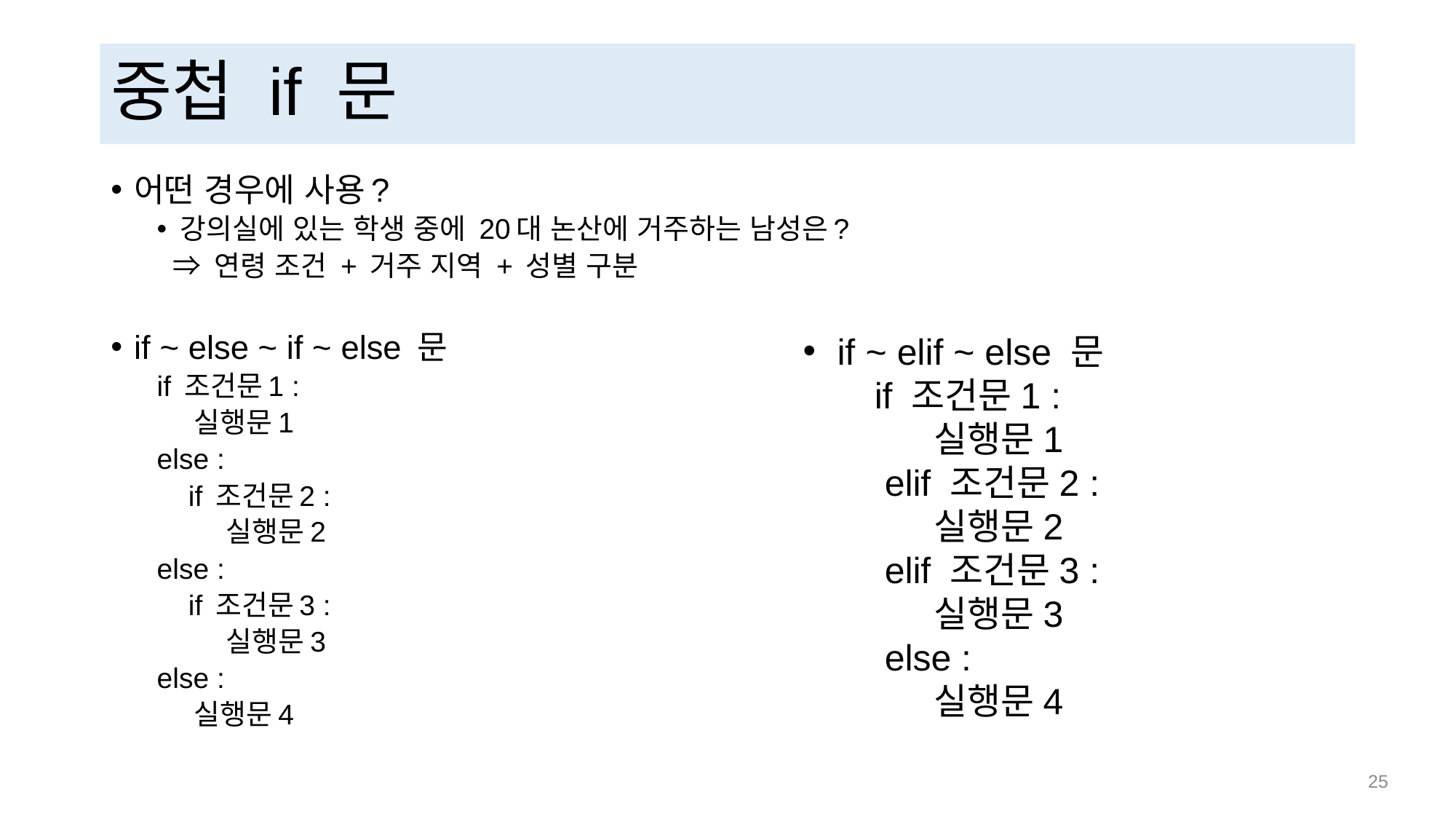

# 중첩 if 문
어떤 경우에 사용?
강의실에 있는 학생 중에 20대 논산에 거주하는 남성은?
  ⇒ 연령 조건 + 거주 지역 + 성별 구분

if ~ else ~ if ~ else 문
if 조건문1 :
    실행문1
else :
    if 조건문2 :
        실행문2
else :
    if 조건문3 :
        실행문3
else :
    실행문4
if ~ elif ~ else 문
       if 조건문1 :
            실행문1
        elif 조건문2 :
            실행문2
        elif 조건문3 :
            실행문3
        else :
            실행문4

 25